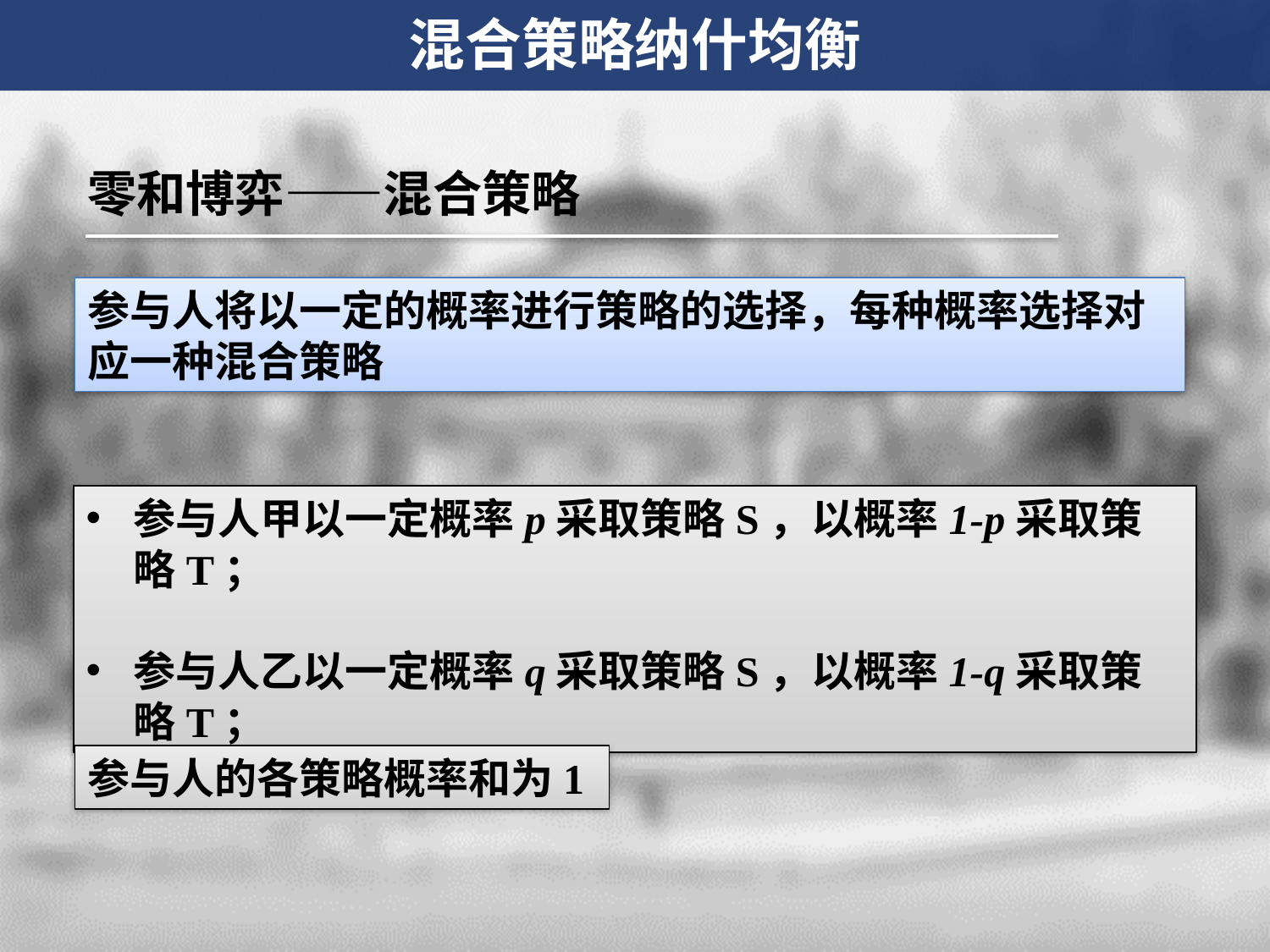

混合策略纳什均衡

零和博弈——混合策略
参与人将以一定的概率进行策略的选择，每种概率选择对应一种混合策略
参与人甲以一定概率p采取策略S，以概率1-p采取策略T；

参与人乙以一定概率q采取策略S，以概率1-q采取策略T；
参与人的各策略概率和为1